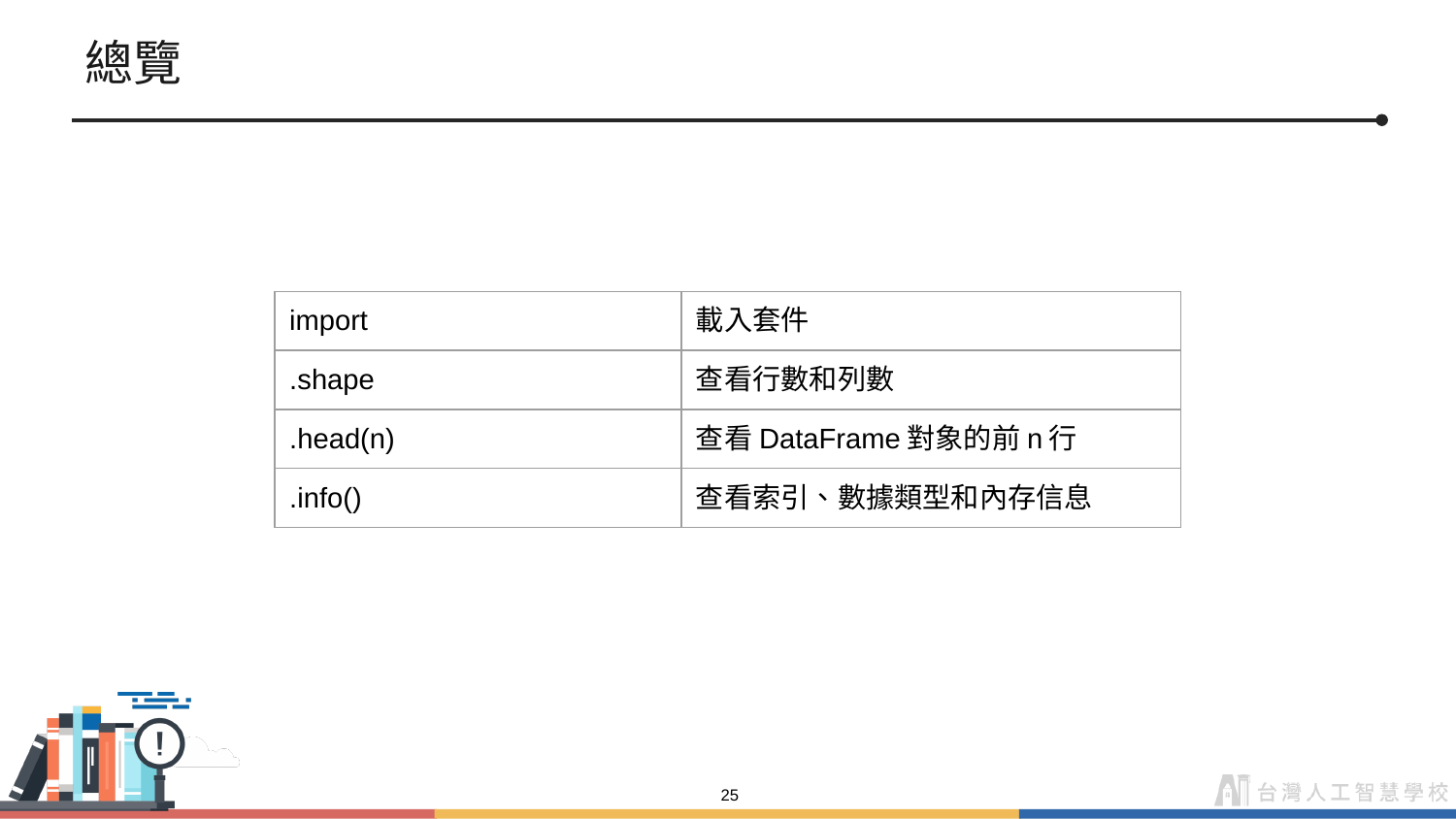

# 總覽
| import | 載入套件 |
| --- | --- |
| .shape | 查看行數和列數 |
| .head(n) | 查看DataFrame對象的前n行 |
| .info() | 查看索引、數據類型和內存信息 |
25